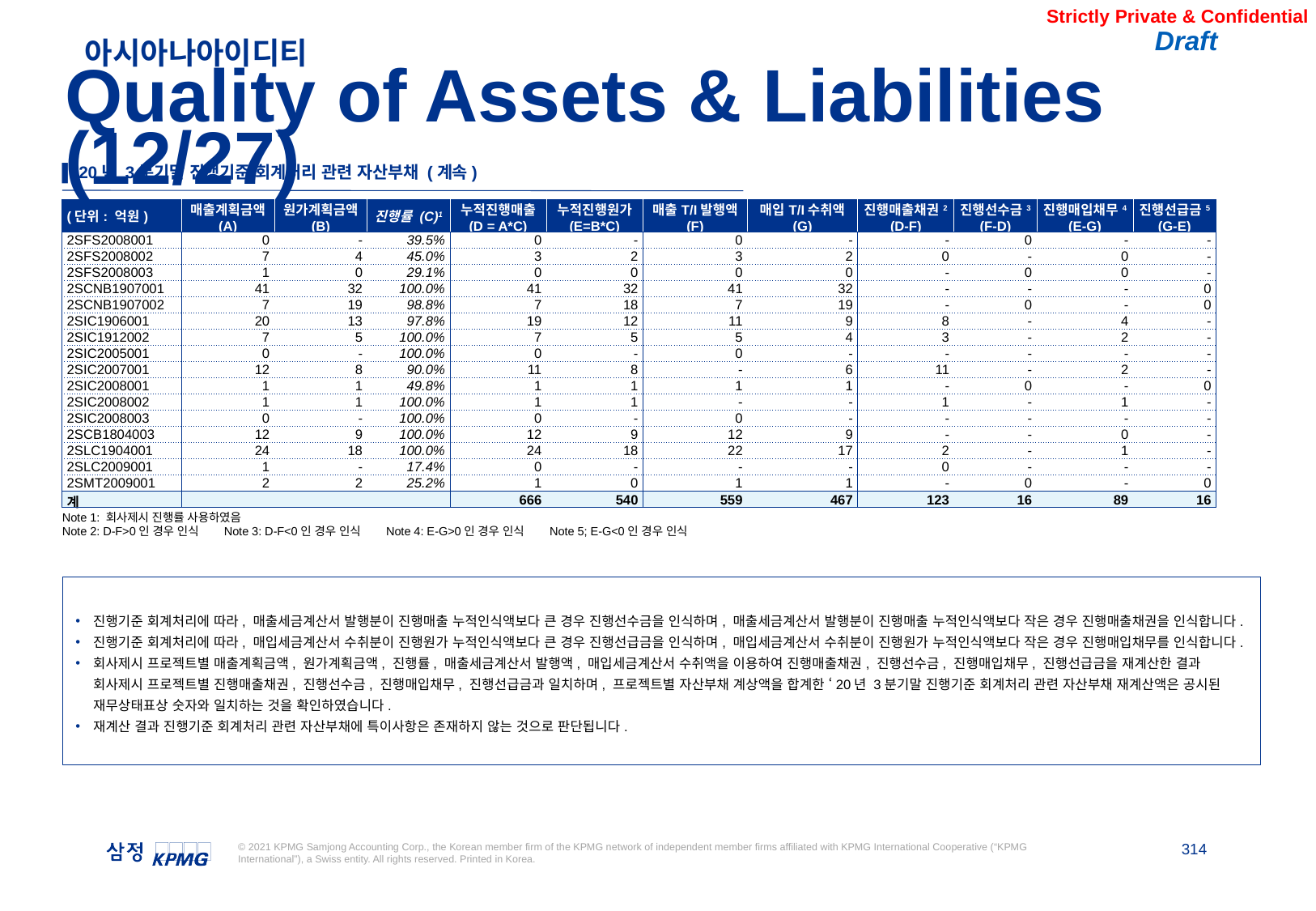

아시아나아이디티
Quality of Assets & Liabilities (12/27)
▌’20년 3분기말 진행기준 회계처리 관련 자산부채 (계속)

| (단위: 억원) | 매출계획금액 (A) | 원가계획금액 (B) | 진행률 (C)1 | 누적진행매출 (D = A\*C) | 누적진행원가 (E=B\*C) | 매출T/I발행액 (F) | 매입T/I수취액 (G) | 진행매출채권2 (D-F) | 진행선수금3 (F-D) | 진행매입채무4 (E-G) | 진행선급금5 (G-E) |
| --- | --- | --- | --- | --- | --- | --- | --- | --- | --- | --- | --- |
| 2SFS2008001 | 0 | - | 39.5% | 0 | - | 0 | - | - | 0 | - | - |
| 2SFS2008002 | 7 | 4 | 45.0% | 3 | 2 | 3 | 2 | 0 | - | 0 | - |
| 2SFS2008003 | 1 | 0 | 29.1% | 0 | 0 | 0 | 0 | - | 0 | 0 | - |
| 2SCNB1907001 | 41 | 32 | 100.0% | 41 | 32 | 41 | 32 | - | - | - | 0 |
| 2SCNB1907002 | 7 | 19 | 98.8% | 7 | 18 | 7 | 19 | - | 0 | - | 0 |
| 2SIC1906001 | 20 | 13 | 97.8% | 19 | 12 | 11 | 9 | 8 | - | 4 | - |
| 2SIC1912002 | 7 | 5 | 100.0% | 7 | 5 | 5 | 4 | 3 | - | 2 | - |
| 2SIC2005001 | 0 | - | 100.0% | 0 | - | 0 | - | - | - | - | - |
| 2SIC2007001 | 12 | 8 | 90.0% | 11 | 8 | - | 6 | 11 | - | 2 | - |
| 2SIC2008001 | 1 | 1 | 49.8% | 1 | 1 | 1 | 1 | - | 0 | - | 0 |
| 2SIC2008002 | 1 | 1 | 100.0% | 1 | 1 | - | - | 1 | - | 1 | - |
| 2SIC2008003 | 0 | - | 100.0% | 0 | - | 0 | - | - | - | - | - |
| 2SCB1804003 | 12 | 9 | 100.0% | 12 | 9 | 12 | 9 | - | - | 0 | - |
| 2SLC1904001 | 24 | 18 | 100.0% | 24 | 18 | 22 | 17 | 2 | - | 1 | - |
| 2SLC2009001 | 1 | - | 17.4% | 0 | - | - | - | 0 | - | - | - |
| 2SMT2009001 | 2 | 2 | 25.2% | 1 | 0 | 1 | 1 | - | 0 | - | 0 |
| 계 |  |  |  | 666 | 540 | 559 | 467 | 123 | 16 | 89 | 16 |
Note 1: 회사제시 진행률 사용하였음
Note 2: D-F>0인 경우 인식       Note 3: D-F<0인 경우 인식       Note 4: E-G>0인 경우 인식       Note 5; E-G<0인 경우 인식
진행기준 회계처리에 따라, 매출세금계산서 발행분이 진행매출 누적인식액보다 큰 경우 진행선수금을 인식하며, 매출세금계산서 발행분이 진행매출 누적인식액보다 작은 경우 진행매출채권을 인식합니다.
진행기준 회계처리에 따라, 매입세금계산서 수취분이 진행원가 누적인식액보다 큰 경우 진행선급금을 인식하며, 매입세금계산서 수취분이 진행원가 누적인식액보다 작은 경우 진행매입채무를 인식합니다.
회사제시 프로젝트별 매출계획금액, 원가계획금액, 진행률, 매출세금계산서 발행액, 매입세금계산서 수취액을 이용하여 진행매출채권, 진행선수금, 진행매입채무, 진행선급금을 재계산한 결과 회사제시 프로젝트별 진행매출채권, 진행선수금, 진행매입채무, 진행선급금과 일치하며, 프로젝트별 자산부채 계상액을 합계한 ‘20년 3분기말 진행기준 회계처리 관련 자산부채 재계산액은 공시된 재무상태표상 숫자와 일치하는 것을 확인하였습니다.
재계산 결과 진행기준 회계처리 관련 자산부채에 특이사항은 존재하지 않는 것으로 판단됩니다.